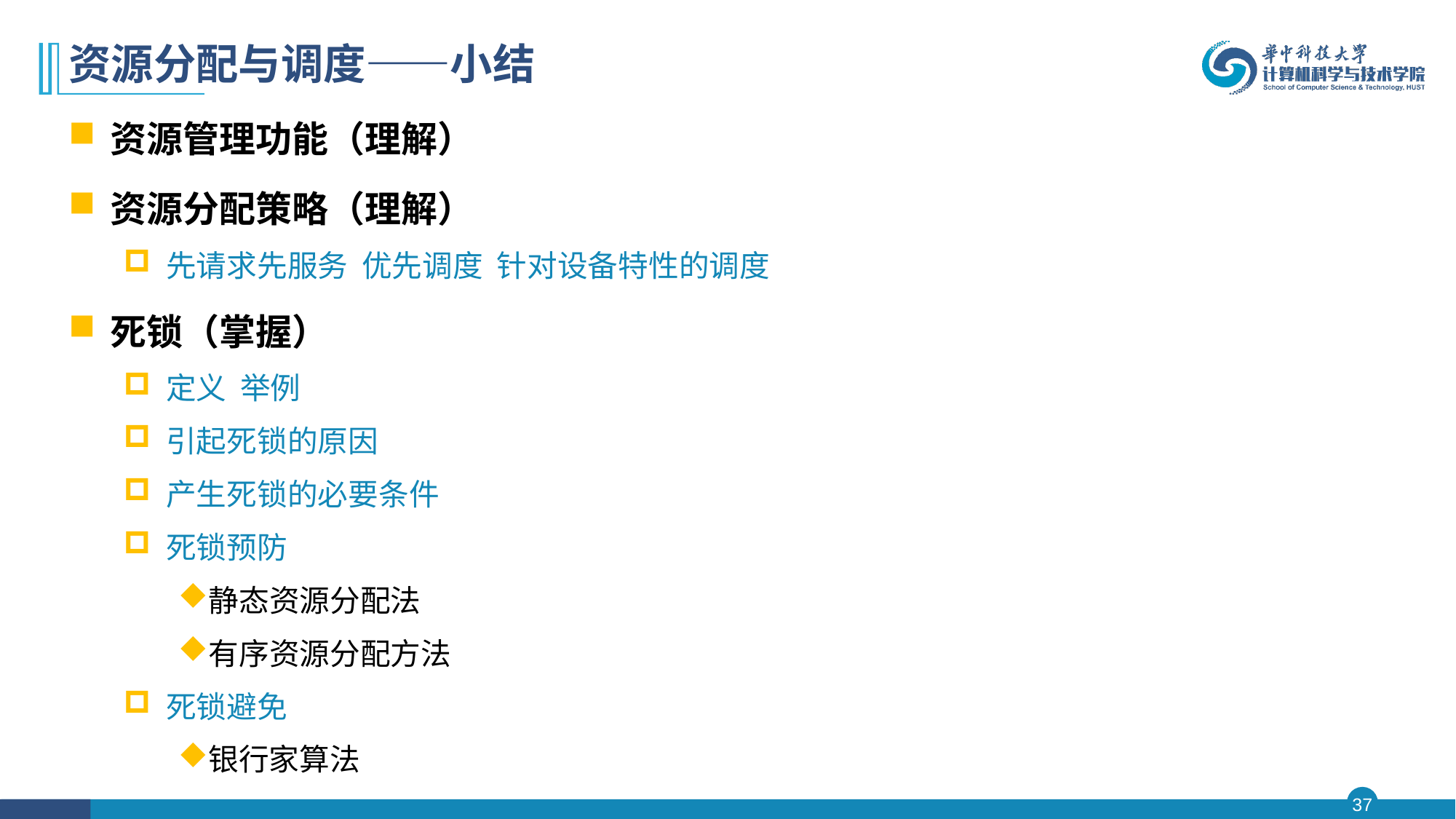

# 资源分配与调度——小结
资源管理功能（理解）
资源分配策略（理解）
先请求先服务  优先调度  针对设备特性的调度
死锁（掌握）
定义  举例
引起死锁的原因
产生死锁的必要条件
死锁预防
静态资源分配法
有序资源分配方法
死锁避免
银行家算法